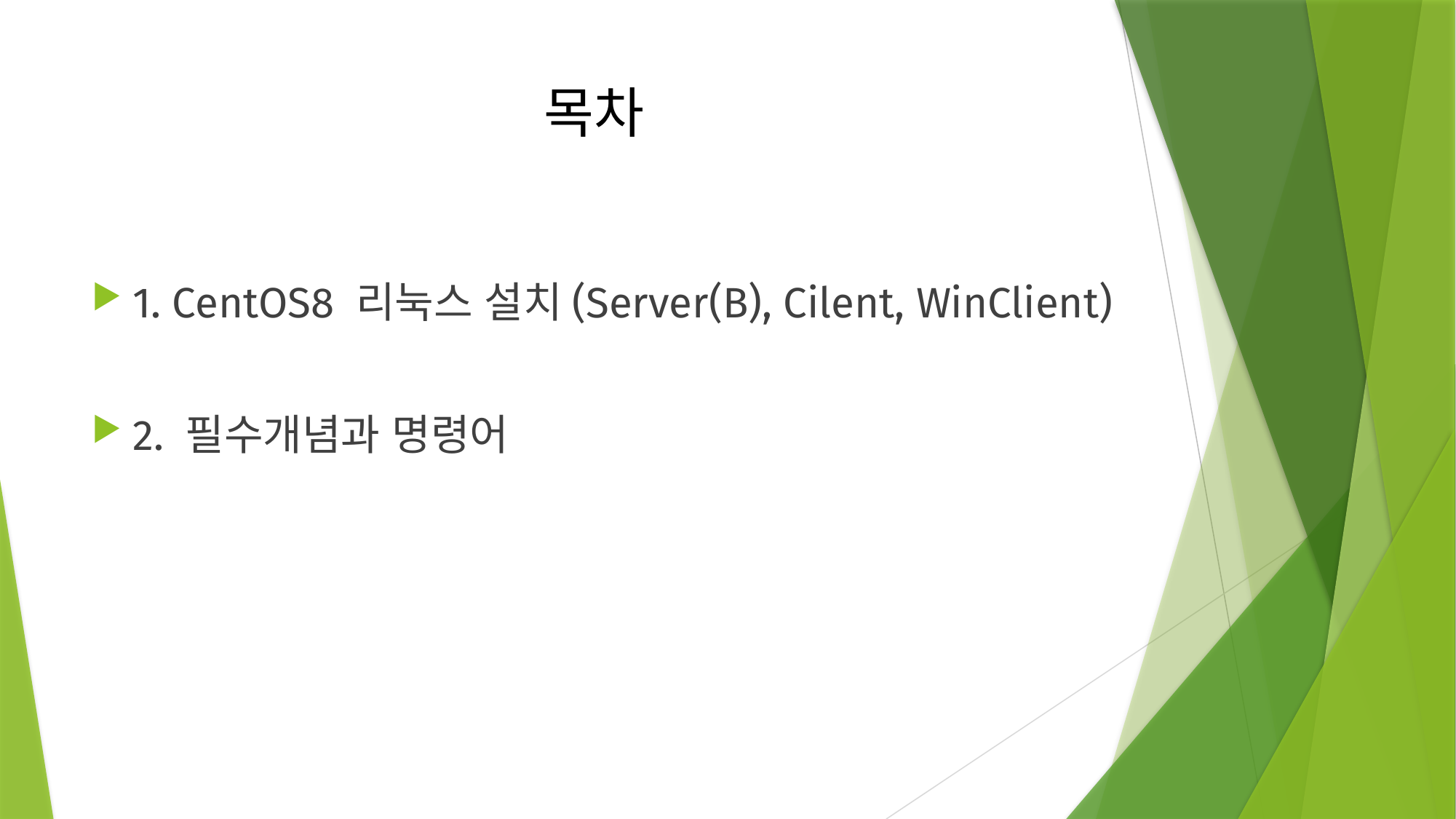

# 목차
1. CentOS8 리눅스 설치(Server(B), Cilent, WinClient)

2. 필수개념과 명령어